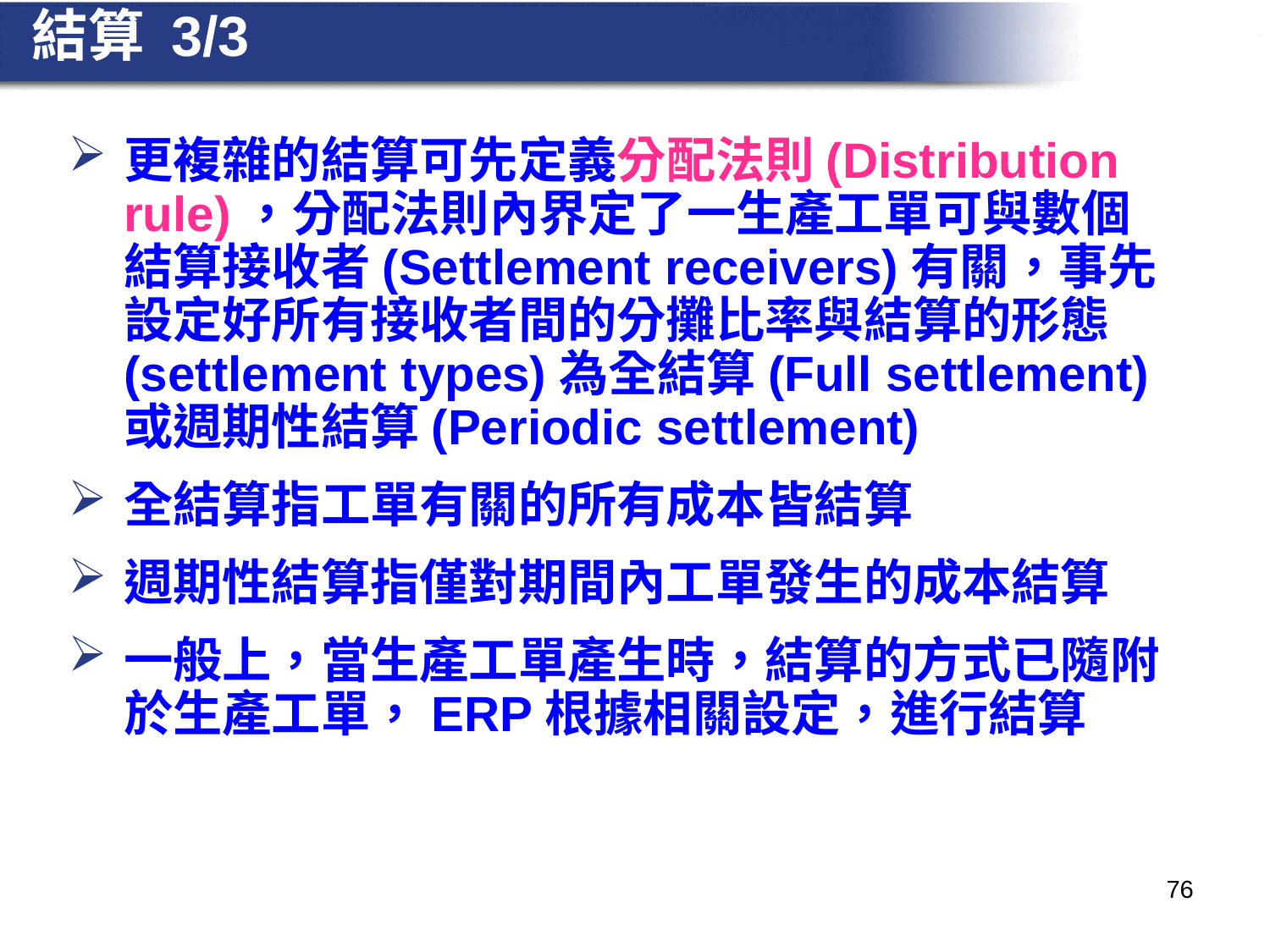

# 結算 3/3
更複雜的結算可先定義分配法則(Distribution rule)，分配法則內界定了一生產工單可與數個結算接收者(Settlement receivers)有關，事先設定好所有接收者間的分攤比率與結算的形態(settlement types)為全結算(Full settlement)或週期性結算(Periodic settlement)
全結算指工單有關的所有成本皆結算
週期性結算指僅對期間內工單發生的成本結算
一般上，當生產工單產生時，結算的方式已隨附於生產工單，ERP根據相關設定，進行結算
76